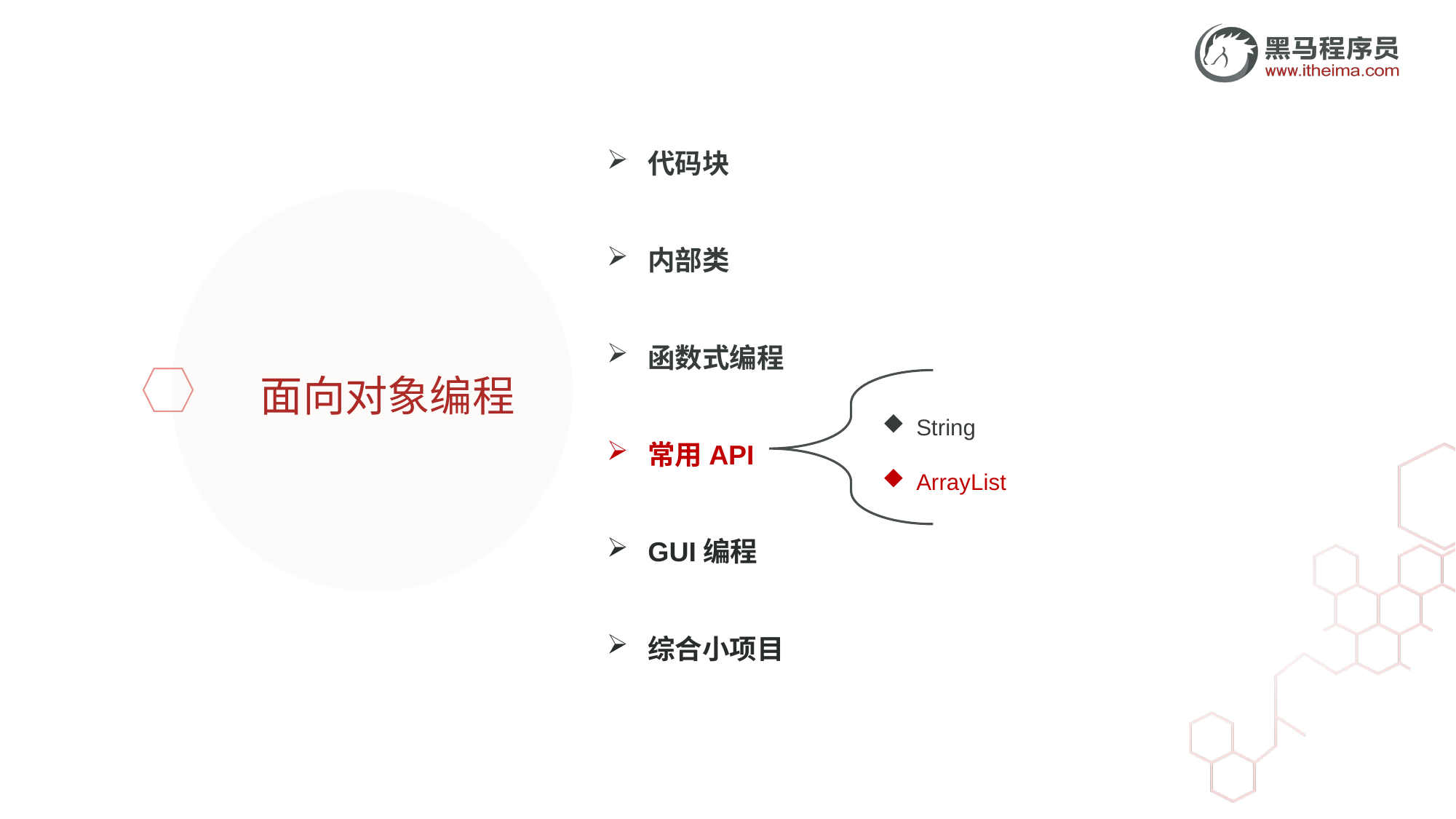

代码块
内部类
函数式编程
常用API
GUI编程
综合小项目

String
ArrayList